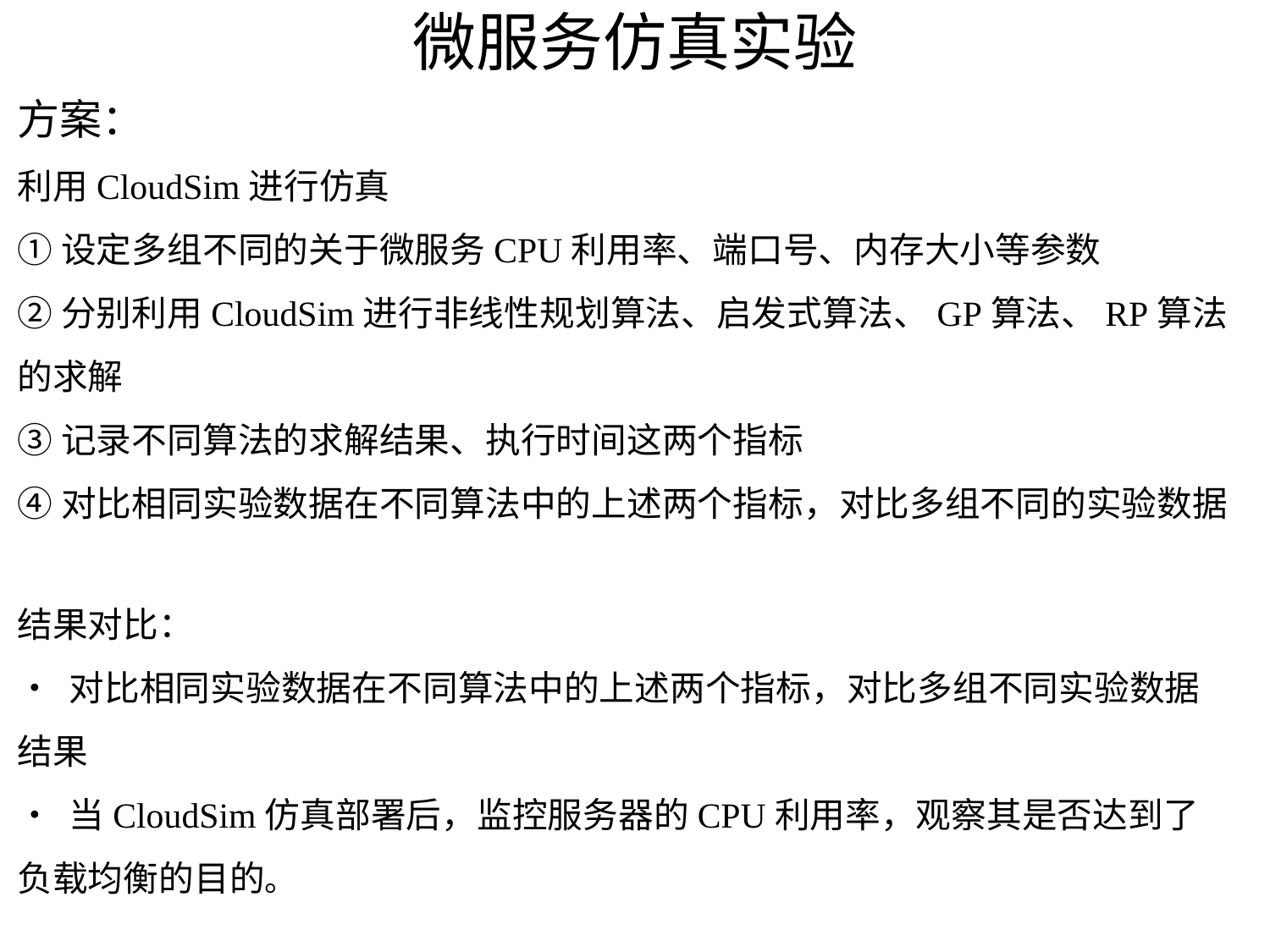

# 微服务仿真实验
方案：
利用CloudSim进行仿真
①设定多组不同的关于微服务CPU利用率、端口号、内存大小等参数
②分别利用CloudSim进行非线性规划算法、启发式算法、GP算法、RP算法的求解
③记录不同算法的求解结果、执行时间这两个指标
④对比相同实验数据在不同算法中的上述两个指标，对比多组不同的实验数据
结果对比：
• 对比相同实验数据在不同算法中的上述两个指标，对比多组不同实验数据结果
• 当CloudSim仿真部署后，监控服务器的CPU利用率，观察其是否达到了负载均衡的目的。